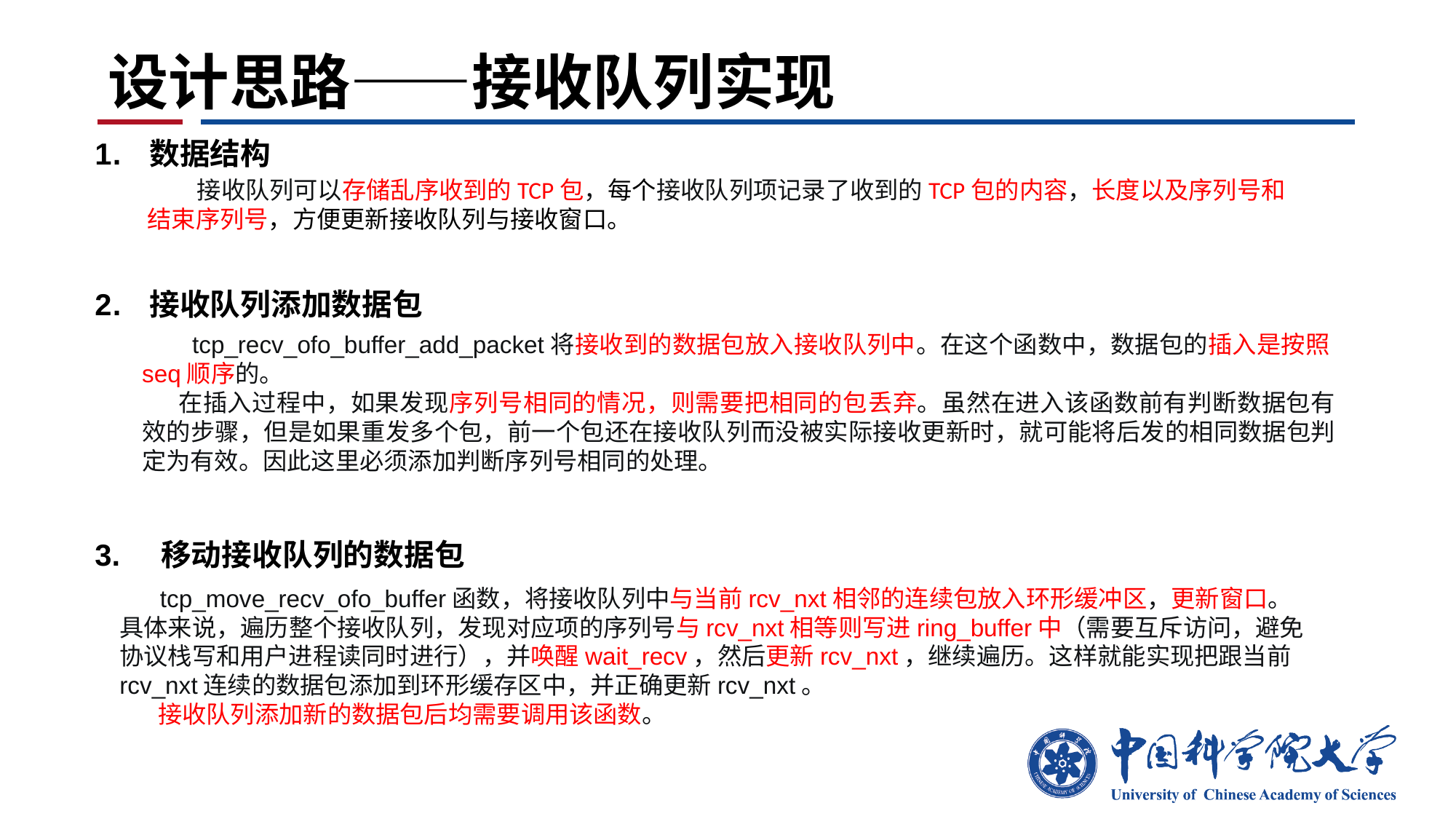

# 设计思路——接收队列实现
数据结构
        接收队列可以存储乱序收到的TCP包，每个接收队列项记录了收到的TCP包的内容，长度以及序列号和结束序列号，方便更新接收队列与接收窗口。
接收队列添加数据包
  tcp_recv_ofo_buffer_add_packet将接收到的数据包放入接收队列中。在这个函数中，数据包的插入是按照seq顺序的。
在插入过程中，如果发现序列号相同的情况，则需要把相同的包丢弃。虽然在进入该函数前有判断数据包有效的步骤，但是如果重发多个包，前一个包还在接收队列而没被实际接收更新时，就可能将后发的相同数据包判定为有效。因此这里必须添加判断序列号相同的处理。

3.    移动接收队列的数据包
      tcp_move_recv_ofo_buffer函数，将接收队列中与当前rcv_nxt相邻的连续包放入环形缓冲区，更新窗口。具体来说，遍历整个接收队列，发现对应项的序列号与rcv_nxt相等则写进ring_buffer中（需要互斥访问，避免协议栈写和用户进程读同时进行），并唤醒wait_recv，然后更新rcv_nxt，继续遍历。这样就能实现把跟当前rcv_nxt连续的数据包添加到环形缓存区中，并正确更新rcv_nxt。
      接收队列添加新的数据包后均需要调用该函数。